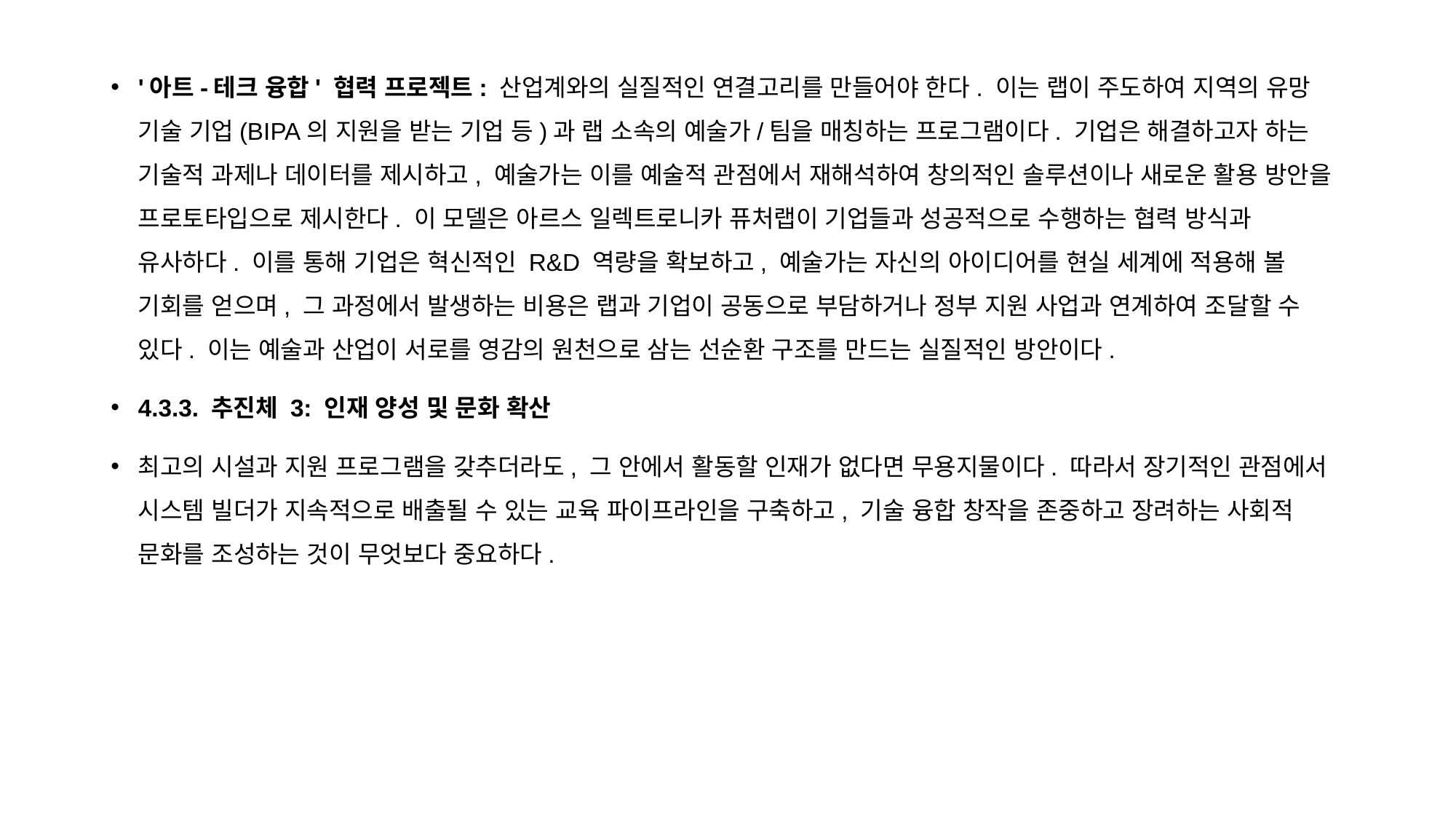

'아트-테크 융합' 협력 프로젝트: 산업계와의 실질적인 연결고리를 만들어야 한다. 이는 랩이 주도하여 지역의 유망 기술 기업(BIPA의 지원을 받는 기업 등)과 랩 소속의 예술가/팀을 매칭하는 프로그램이다. 기업은 해결하고자 하는 기술적 과제나 데이터를 제시하고, 예술가는 이를 예술적 관점에서 재해석하여 창의적인 솔루션이나 새로운 활용 방안을 프로토타입으로 제시한다. 이 모델은 아르스 일렉트로니카 퓨처랩이 기업들과 성공적으로 수행하는 협력 방식과 유사하다. 이를 통해 기업은 혁신적인 R&D 역량을 확보하고, 예술가는 자신의 아이디어를 현실 세계에 적용해 볼 기회를 얻으며, 그 과정에서 발생하는 비용은 랩과 기업이 공동으로 부담하거나 정부 지원 사업과 연계하여 조달할 수 있다. 이는 예술과 산업이 서로를 영감의 원천으로 삼는 선순환 구조를 만드는 실질적인 방안이다.
4.3.3. 추진체 3: 인재 양성 및 문화 확산
최고의 시설과 지원 프로그램을 갖추더라도, 그 안에서 활동할 인재가 없다면 무용지물이다. 따라서 장기적인 관점에서 시스템 빌더가 지속적으로 배출될 수 있는 교육 파이프라인을 구축하고, 기술 융합 창작을 존중하고 장려하는 사회적 문화를 조성하는 것이 무엇보다 중요하다.